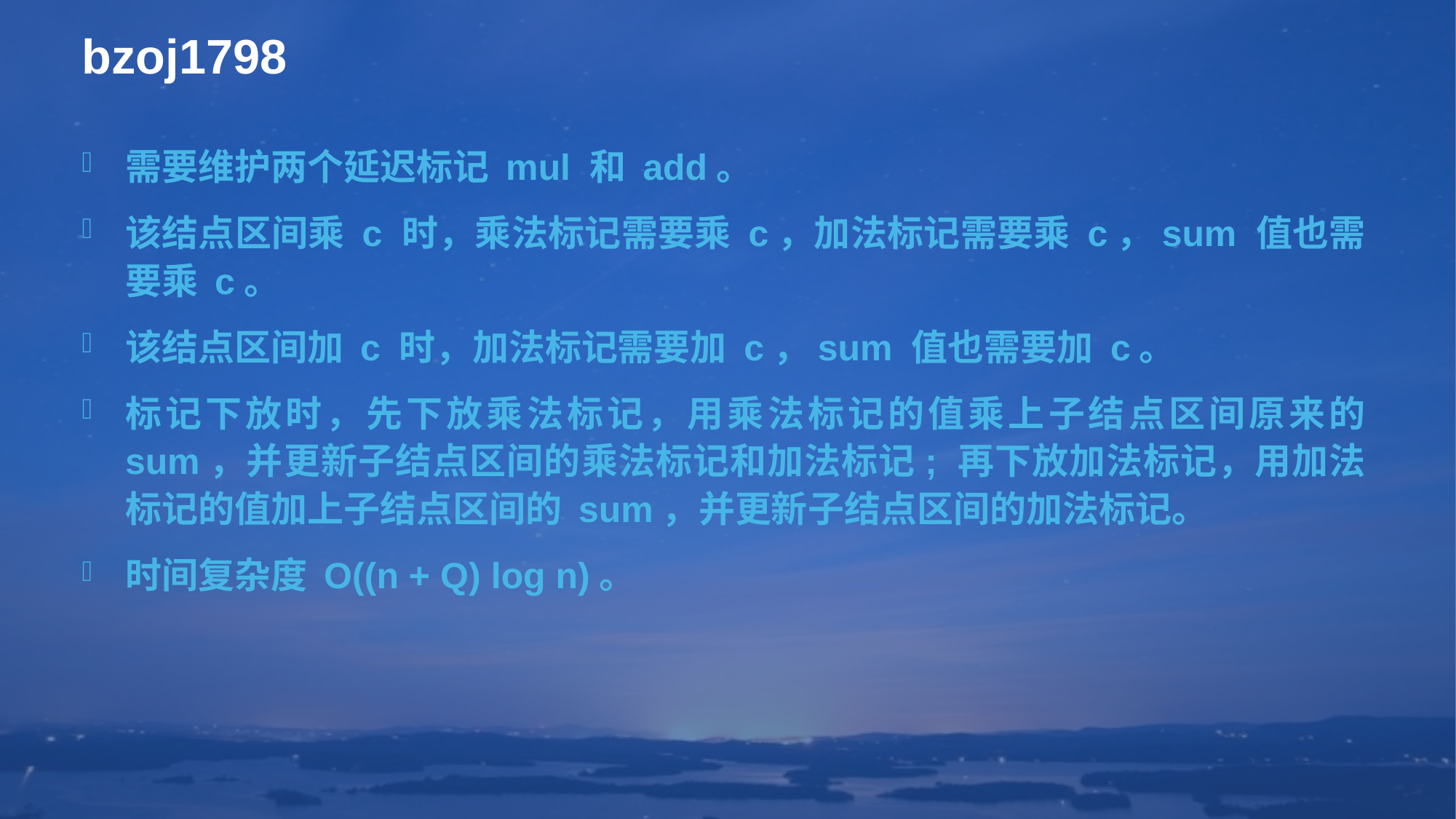

# bzoj1798
需要维护两个延迟标记 mul 和 add。
该结点区间乘 c 时，乘法标记需要乘 c，加法标记需要乘 c，sum 值也需要乘 c。
该结点区间加 c 时，加法标记需要加 c，sum 值也需要加 c。
标记下放时，先下放乘法标记，用乘法标记的值乘上子结点区间原来的 sum，并更新子结点区间的乘法标记和加法标记; 再下放加法标记，用加法标记的值加上子结点区间的 sum，并更新子结点区间的加法标记。
时间复杂度 O((n + Q) log n)。